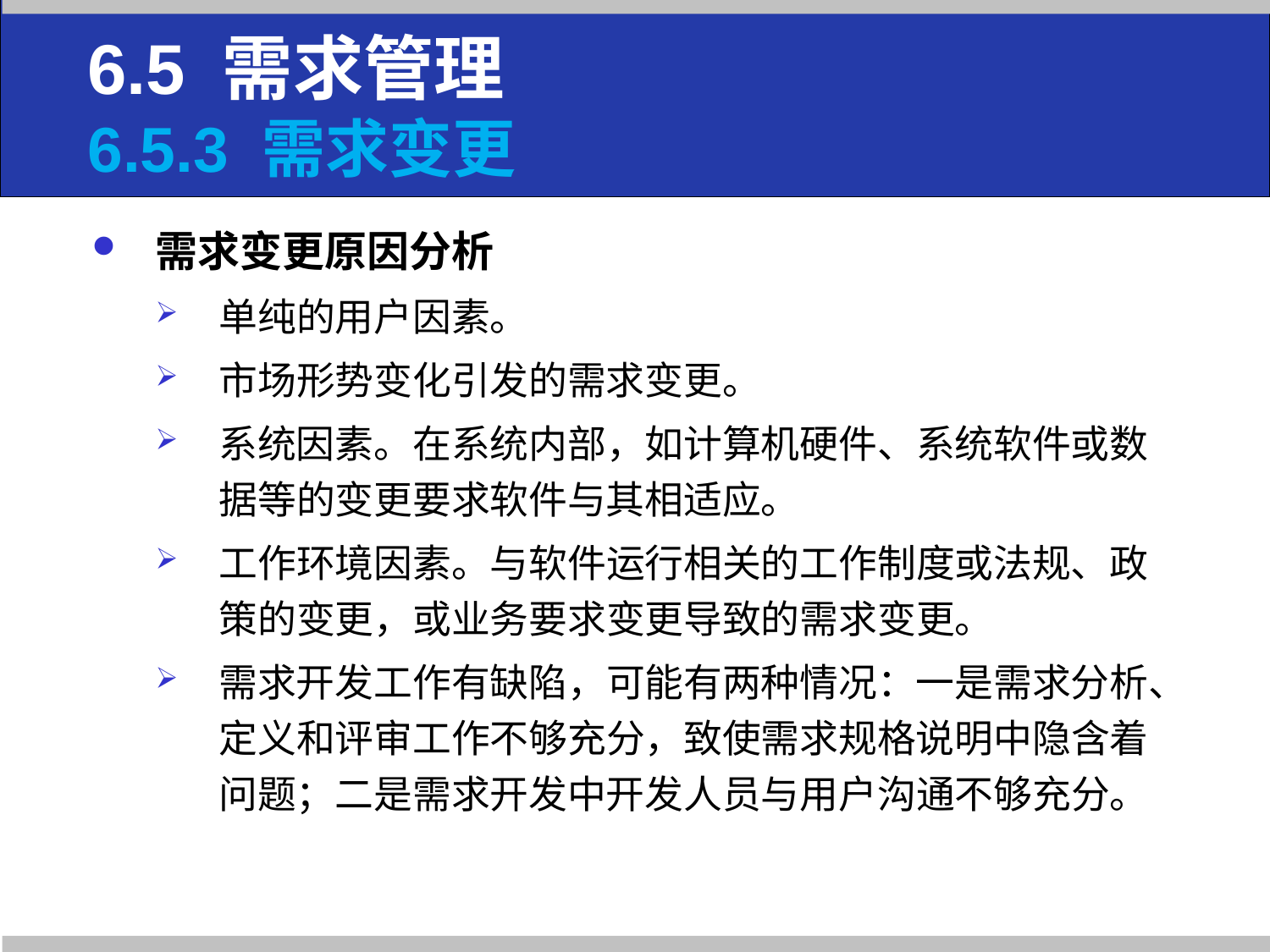

6.5 需求管理
6.5.3 需求变更
需求变更原因分析
单纯的用户因素。
市场形势变化引发的需求变更。
系统因素。在系统内部，如计算机硬件、系统软件或数据等的变更要求软件与其相适应。
工作环境因素。与软件运行相关的工作制度或法规、政策的变更，或业务要求变更导致的需求变更。
需求开发工作有缺陷，可能有两种情况：一是需求分析、定义和评审工作不够充分，致使需求规格说明中隐含着问题；二是需求开发中开发人员与用户沟通不够充分。

801